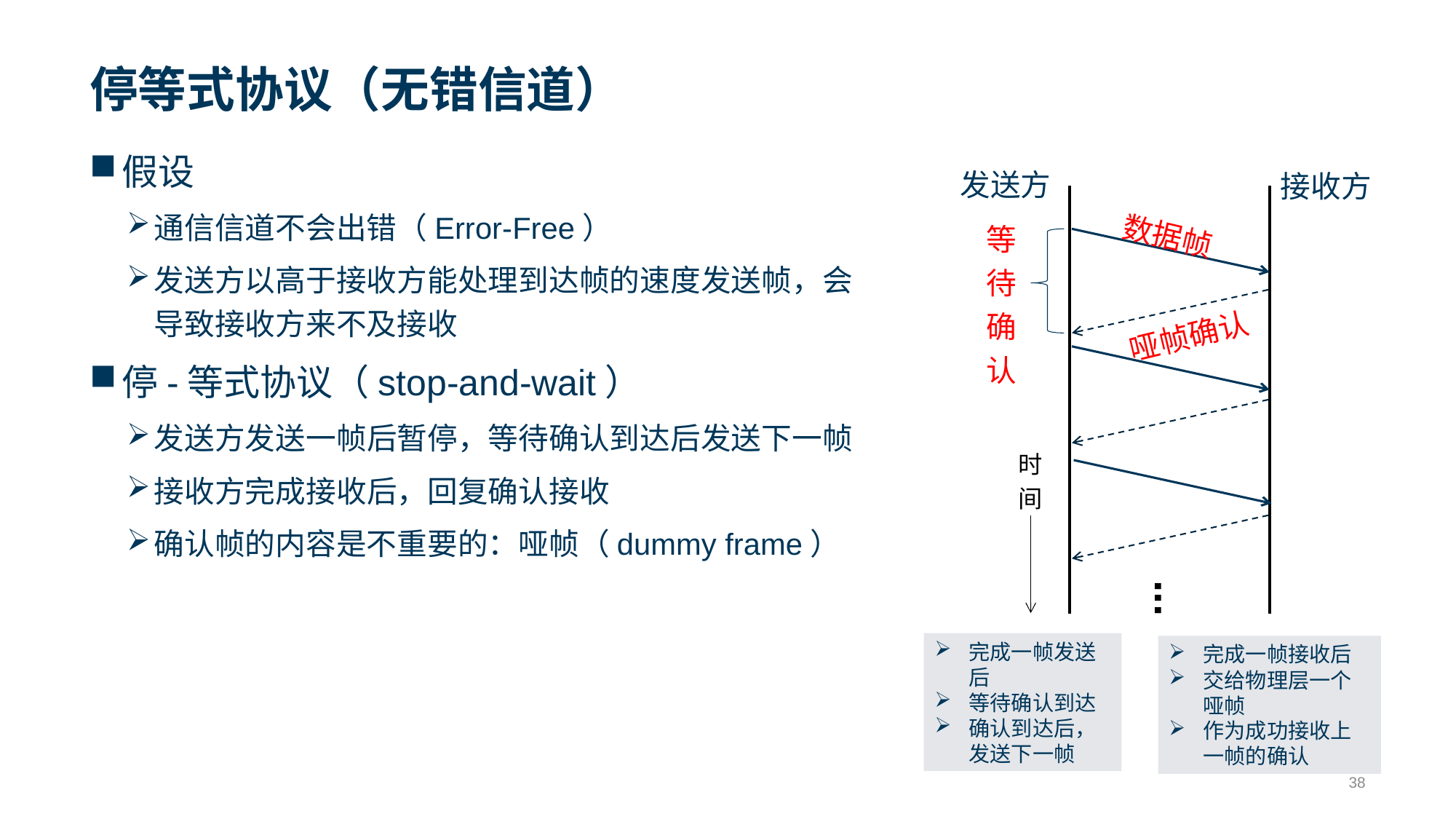

# 停等式协议（无错信道）
假设
通信信道不会出错（Error-Free）
发送方以高于接收方能处理到达帧的速度发送帧，会导致接收方来不及接收
停-等式协议（stop-and-wait）
发送方发送一帧后暂停，等待确认到达后发送下一帧
接收方完成接收后，回复确认接收
确认帧的内容是不重要的：哑帧（dummy frame）

发送方
接收方
数据帧
等待确认

哑帧确认
时间
...
完成一帧发送后
等待确认到达
确认到达后，发送下一帧
完成一帧接收后
交给物理层一个哑帧
作为成功接收上一帧的确认
38